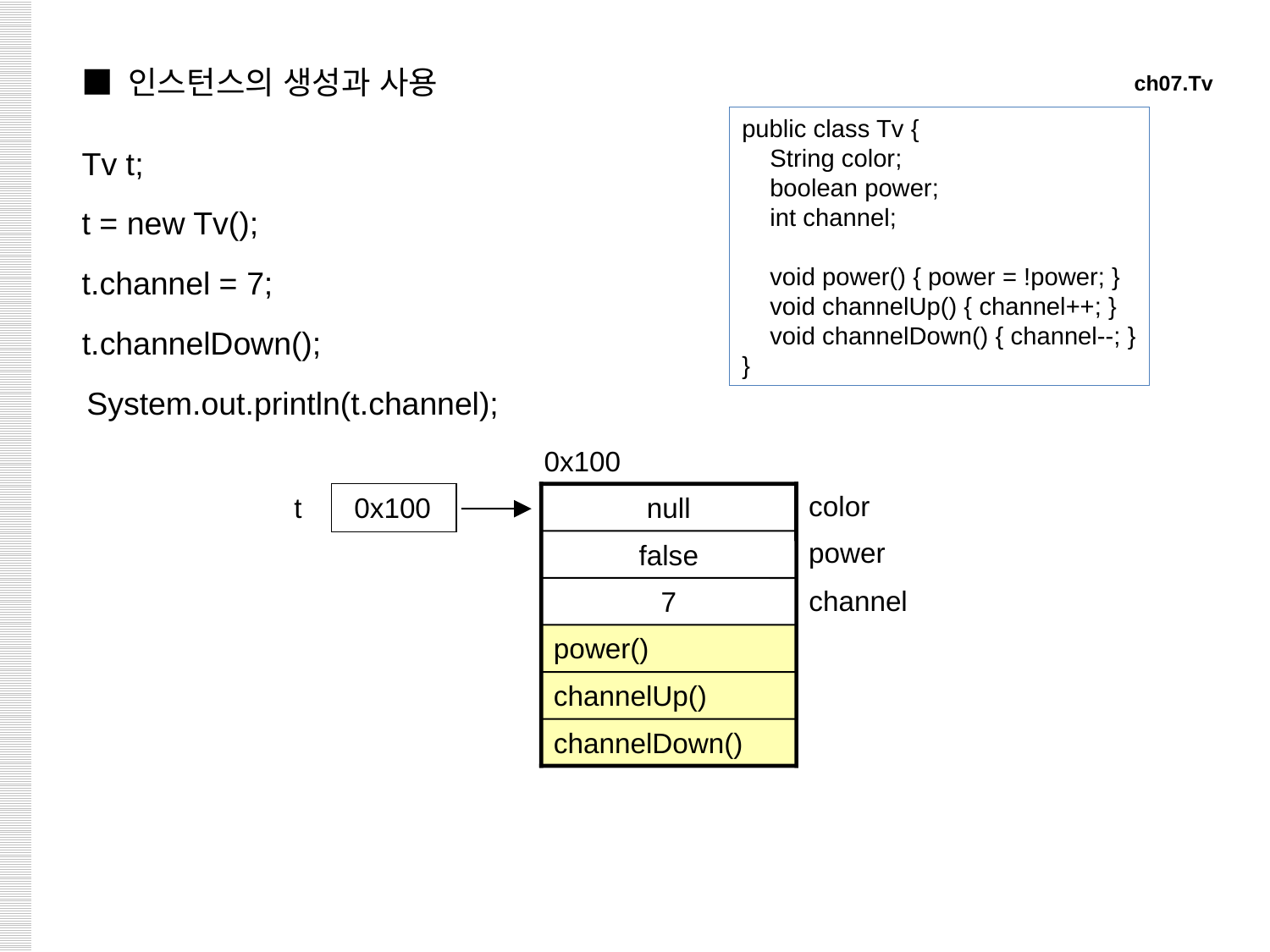

■ 인스턴스의 생성과 사용
ch07.Tv
public class Tv {
    String color;
    boolean power;
    int channel;

    void power() { power = !power; }
    void channelUp() { channel++; }
    void channelDown() { channel--; }
}
Tv t;
t = new Tv();
t.channel = 7;
t.channelDown();
System.out.println(t.channel);
0x100
color
null

power
false

channel
7

power()

channelUp()

channelDown()

t

0x100